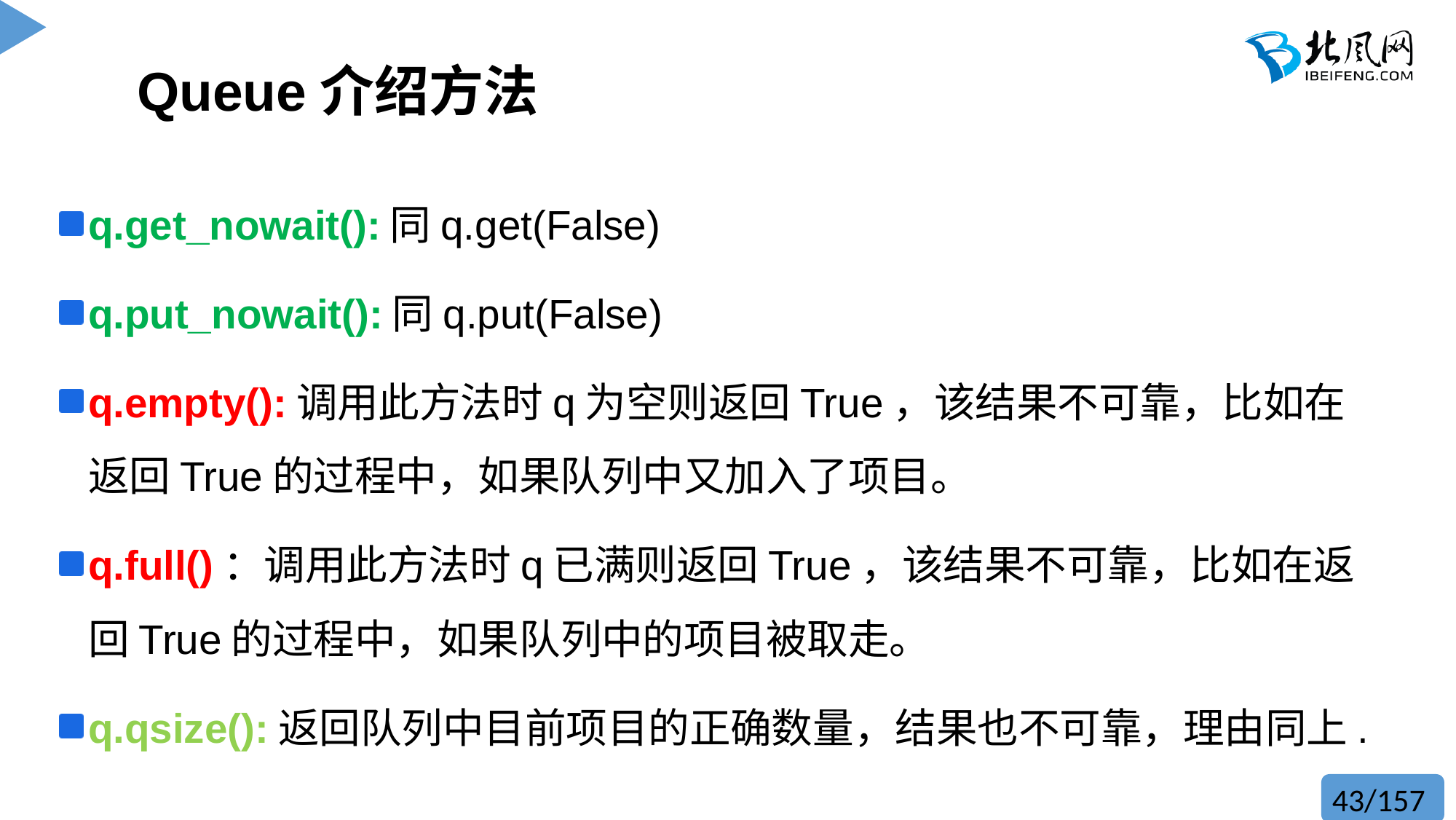

# Queue介绍方法
q.get_nowait():同q.get(False)
q.put_nowait():同q.put(False)
q.empty():调用此方法时q为空则返回True，该结果不可靠，比如在返回True的过程中，如果队列中又加入了项目。
q.full()：调用此方法时q已满则返回True，该结果不可靠，比如在返回True的过程中，如果队列中的项目被取走。
q.qsize():返回队列中目前项目的正确数量，结果也不可靠，理由同上.